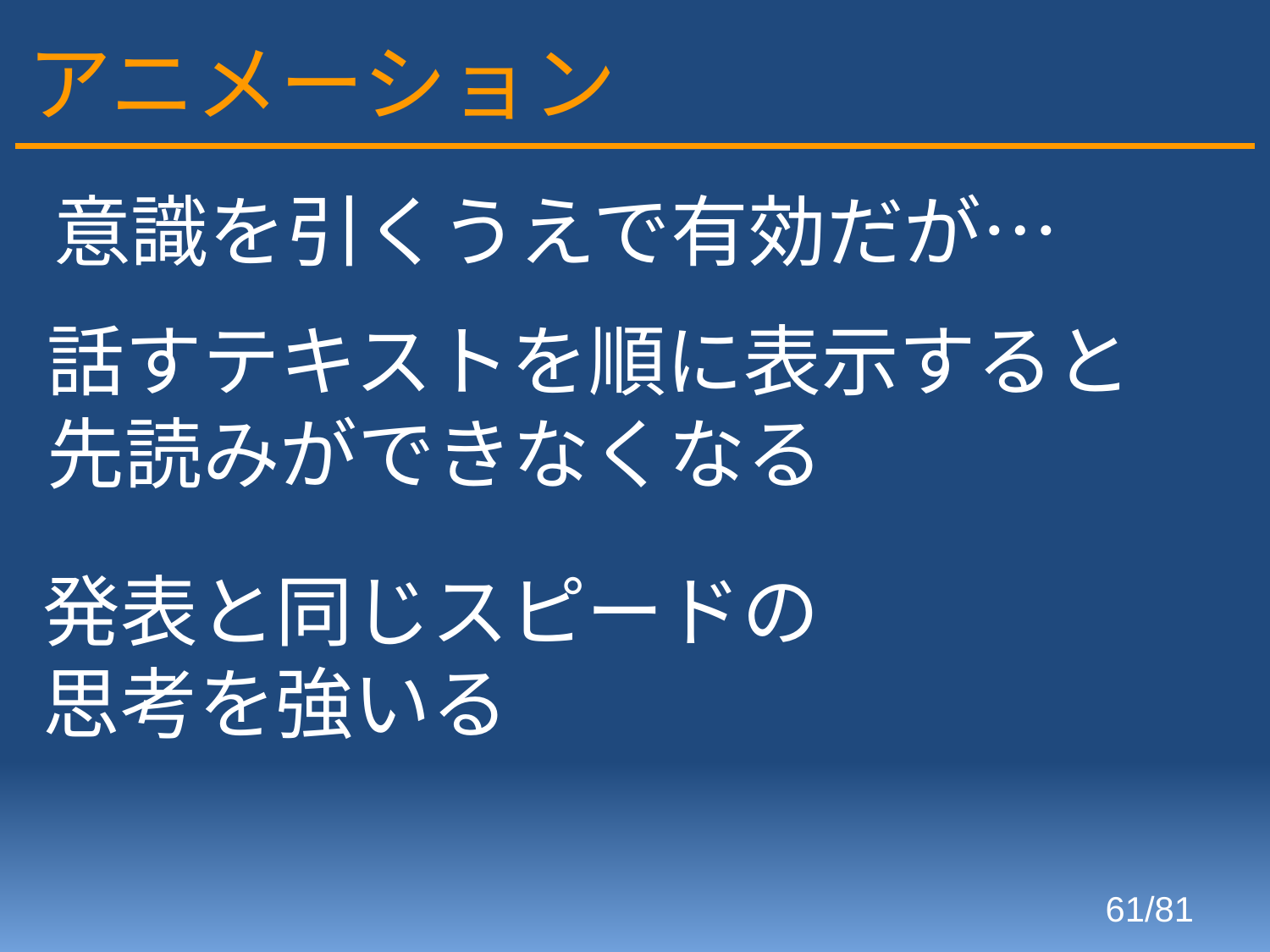

# アニメーション
意識を引くうえで有効だが…
話すテキストを順に表示すると
先読みができなくなる
発表と同じスピードの
思考を強いる
61/81